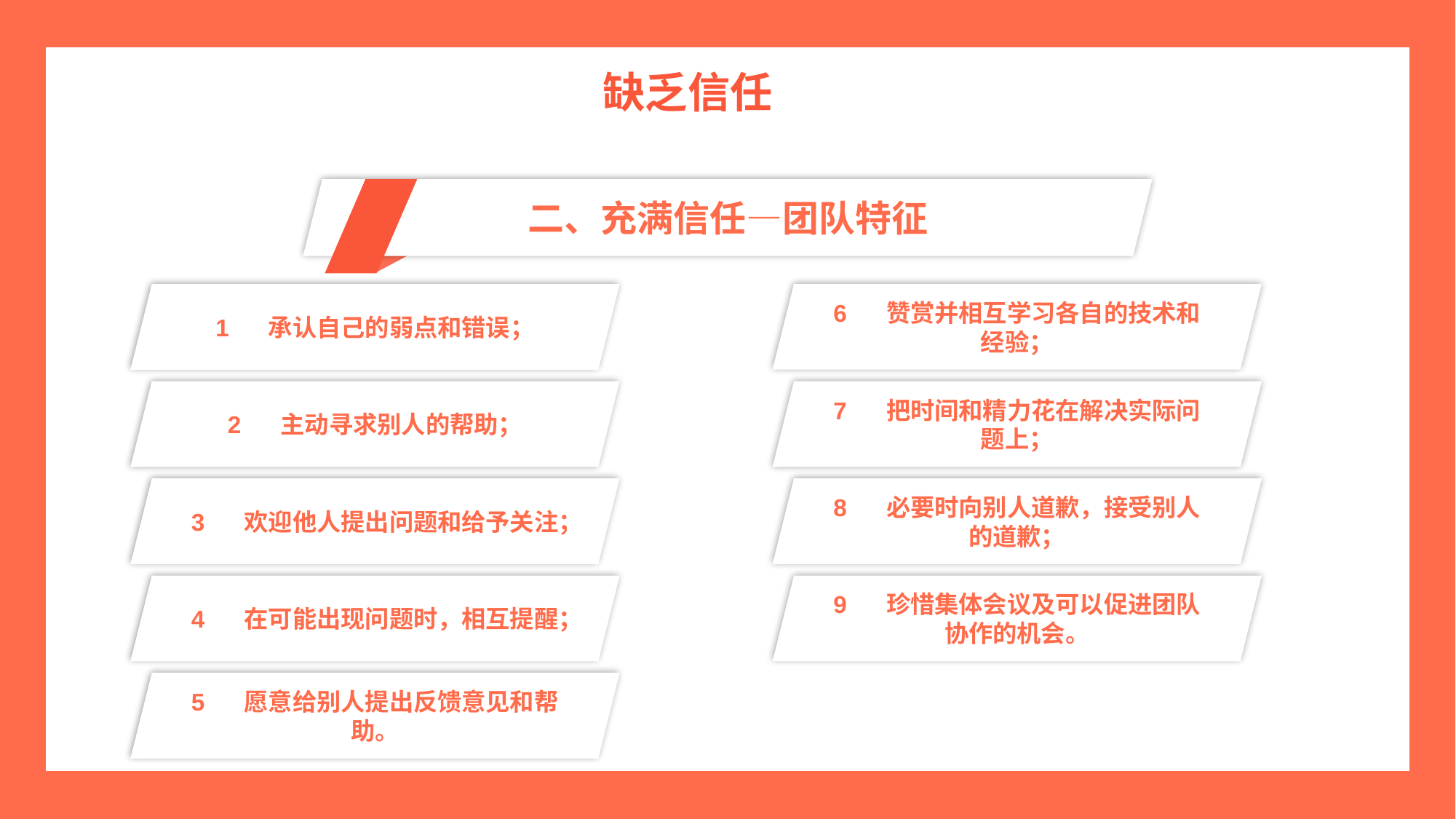

缺乏信任
二、充满信任—团队特征

6     赞赏并相互学习各自的技术和经验；
1     承认自己的弱点和错误；
2     主动寻求别人的帮助；
7     把时间和精力花在解决实际问题上；
8     必要时向别人道歉，接受别人的道歉；
3     欢迎他人提出问题和给予关注；
4     在可能出现问题时，相互提醒；
9     珍惜集体会议及可以促进团队协作的机会。
5     愿意给别人提出反馈意见和帮助。